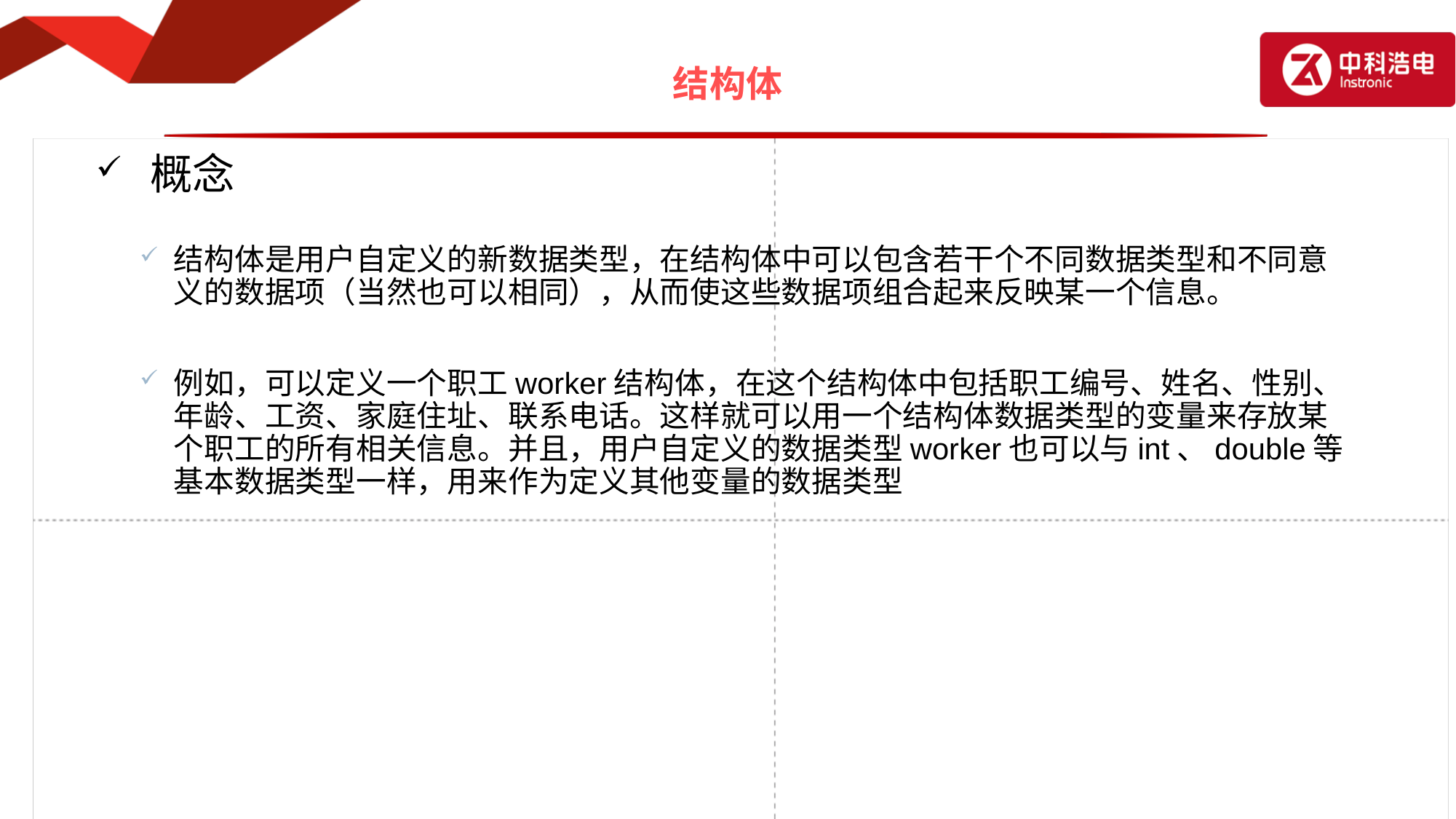

# 结构体
概念

结构体是用户自定义的新数据类型，在结构体中可以包含若干个不同数据类型和不同意义的数据项（当然也可以相同），从而使这些数据项组合起来反映某一个信息。

例如，可以定义一个职工worker结构体，在这个结构体中包括职工编号、姓名、性别、年龄、工资、家庭住址、联系电话。这样就可以用一个结构体数据类型的变量来存放某个职工的所有相关信息。并且，用户自定义的数据类型worker也可以与int、double等基本数据类型一样，用来作为定义其他变量的数据类型